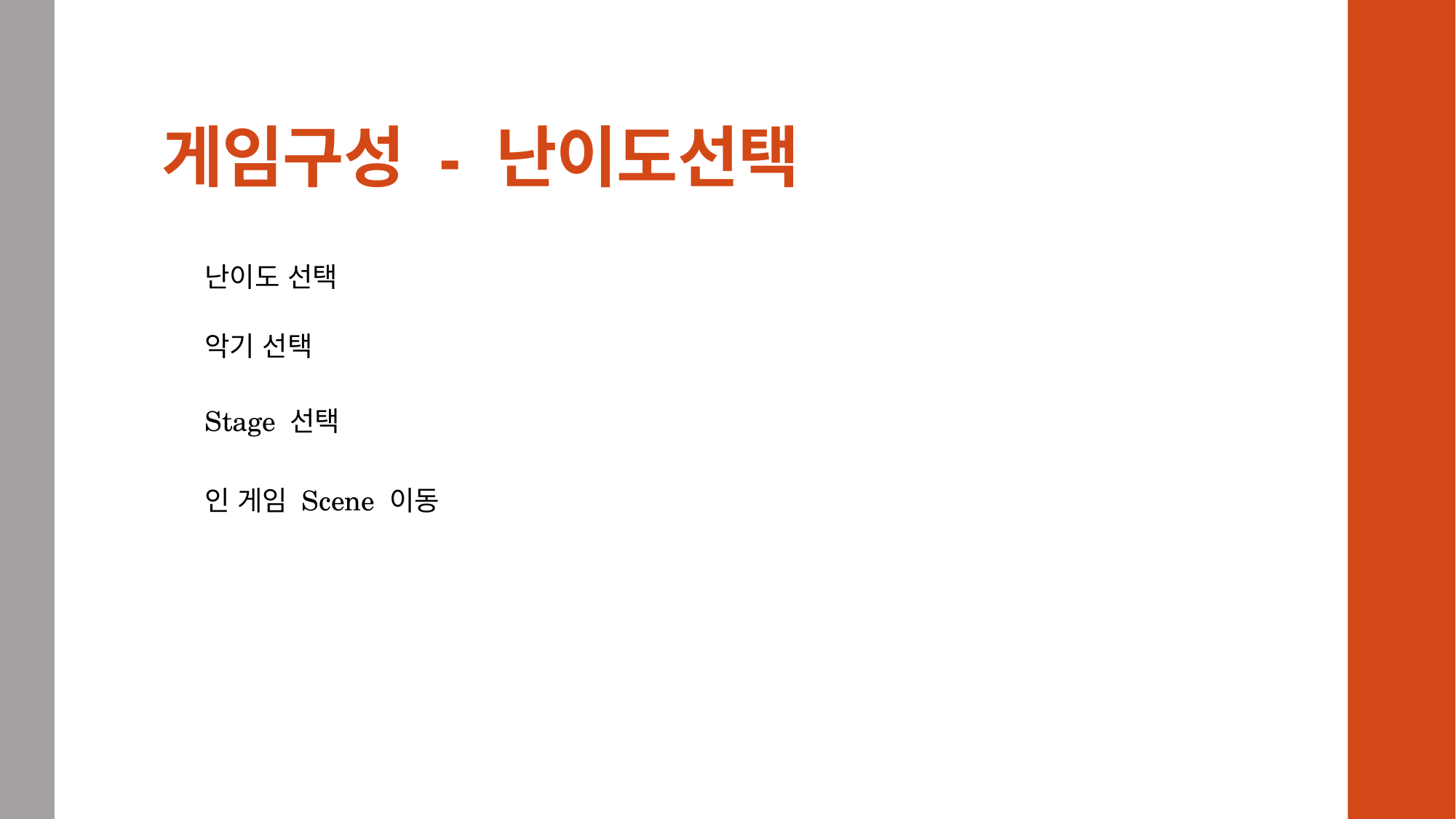

# 게임구성 - 난이도선택

난이도 선택
악기 선택
Stage 선택
인 게임 Scene 이동